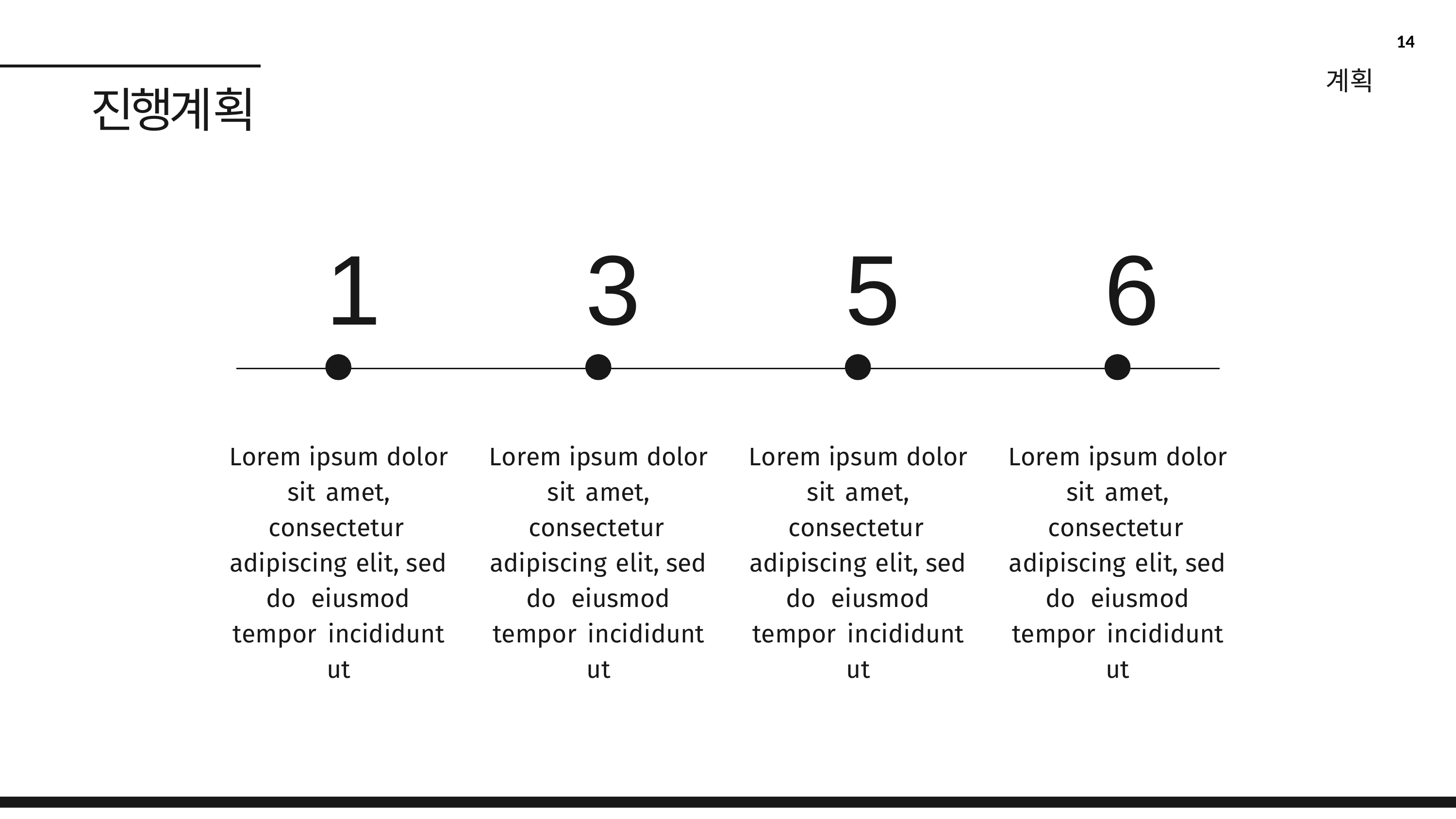

14
계획

# 진행계획
1
3
5
6

Lorem ipsum dolor sit  amet, consectetur  adipiscing elit, sed do  eiusmod tempor  incididunt ut
Lorem ipsum dolor sit  amet, consectetur  adipiscing elit, sed do  eiusmod tempor  incididunt ut
Lorem ipsum dolor sit  amet, consectetur  adipiscing elit, sed do  eiusmod tempor  incididunt ut
Lorem ipsum dolor sit  amet, consectetur  adipiscing elit, sed do  eiusmod tempor  incididunt ut